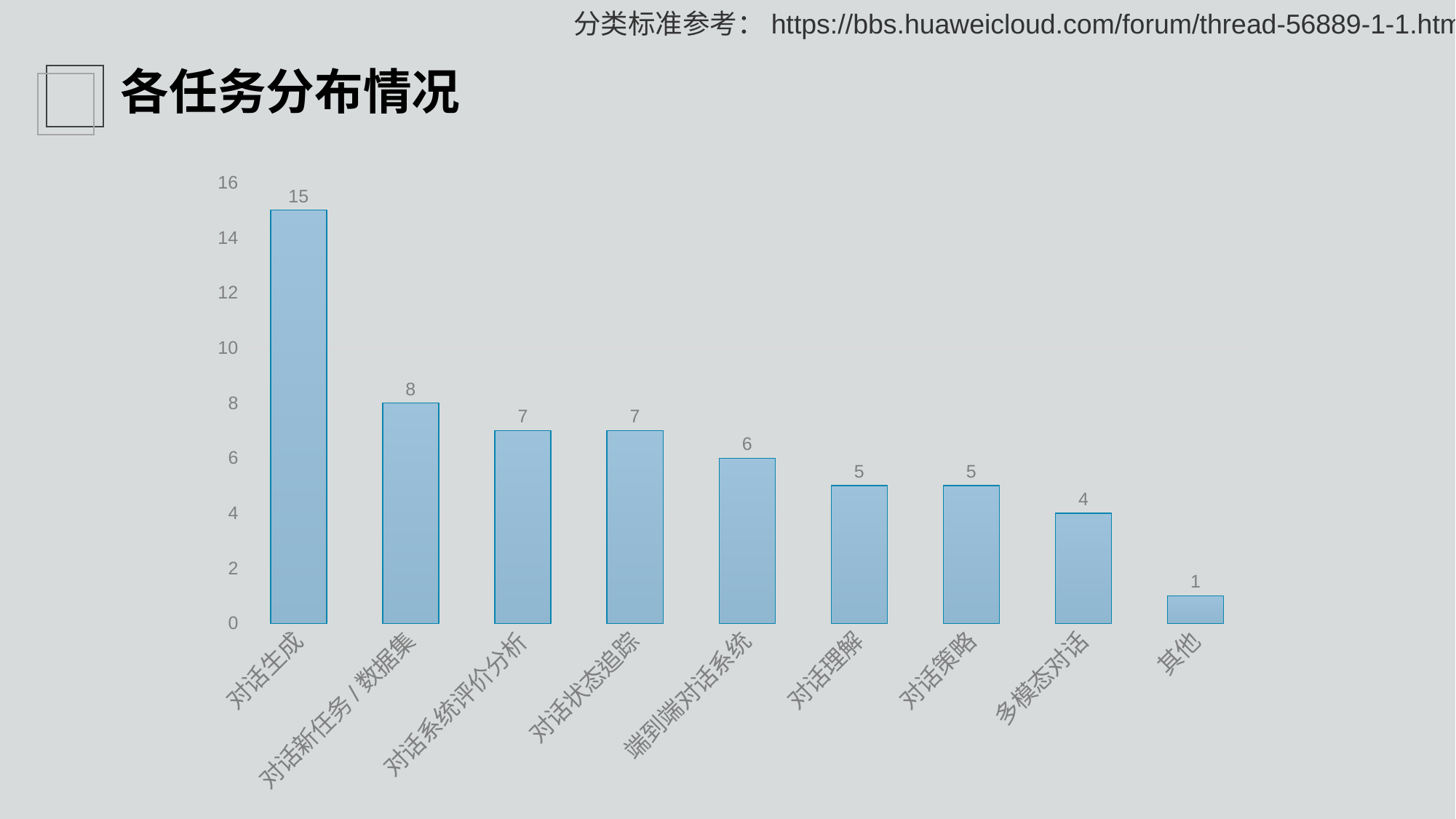

分类标准参考：https://bbs.huaweicloud.com/forum/thread-56889-1-1.html
各任务分布情况

### Chart

| Category | 篇数 |
|---|---|
| 对话生成 | 15.0 |
| 对话新任务/数据集 | 8.0 |
| 对话系统评价分析 | 7.0 |
| 对话状态追踪 | 7.0 |
| 端到端对话系统 | 6.0 |
| 对话理解 | 5.0 |
| 对话策略 | 5.0 |
| 多模态对话 | 4.0 |
| 其他 | 1.0 |